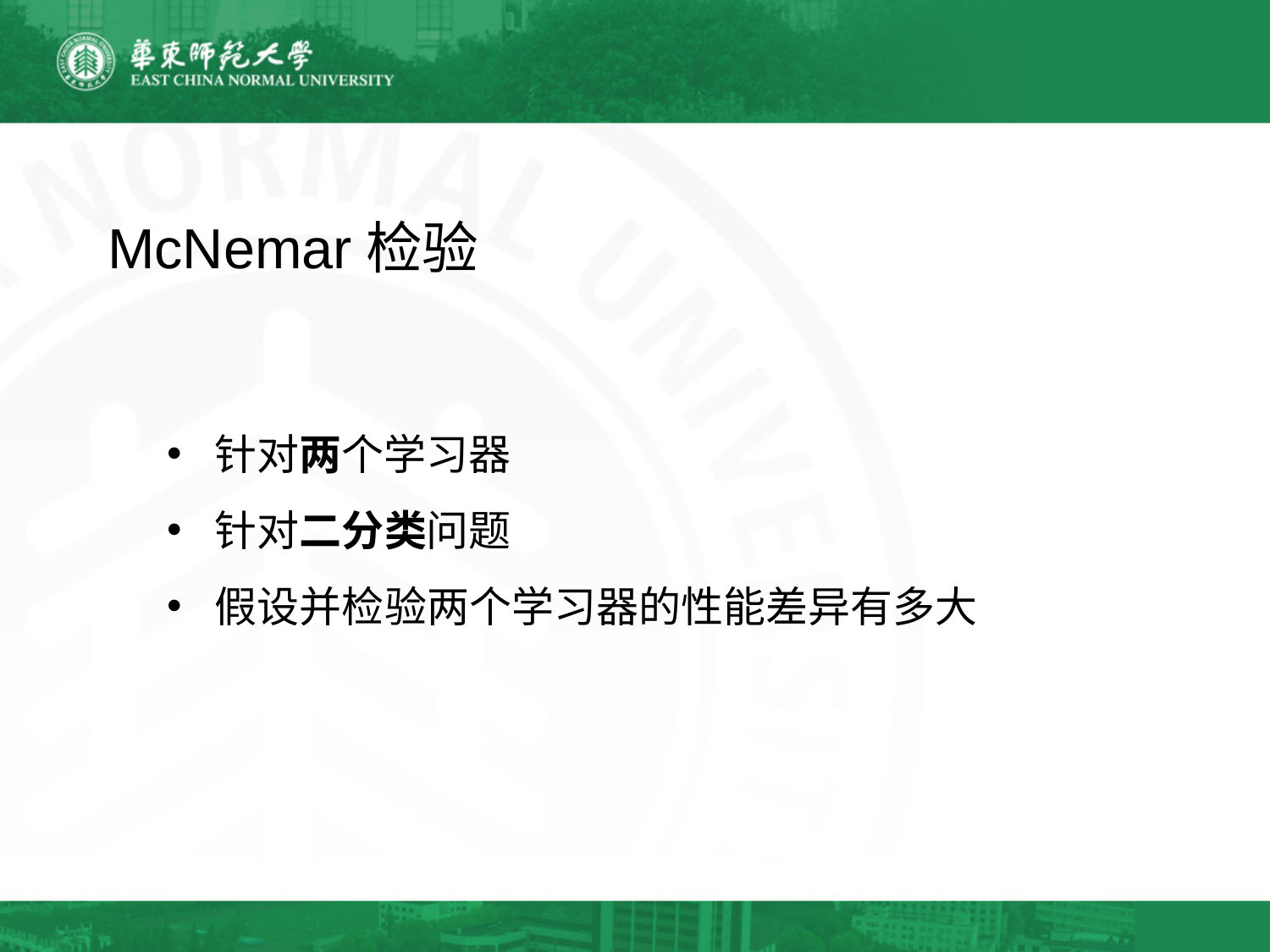

McNemar检验
针对两个学习器
针对二分类问题
假设并检验两个学习器的性能差异有多大